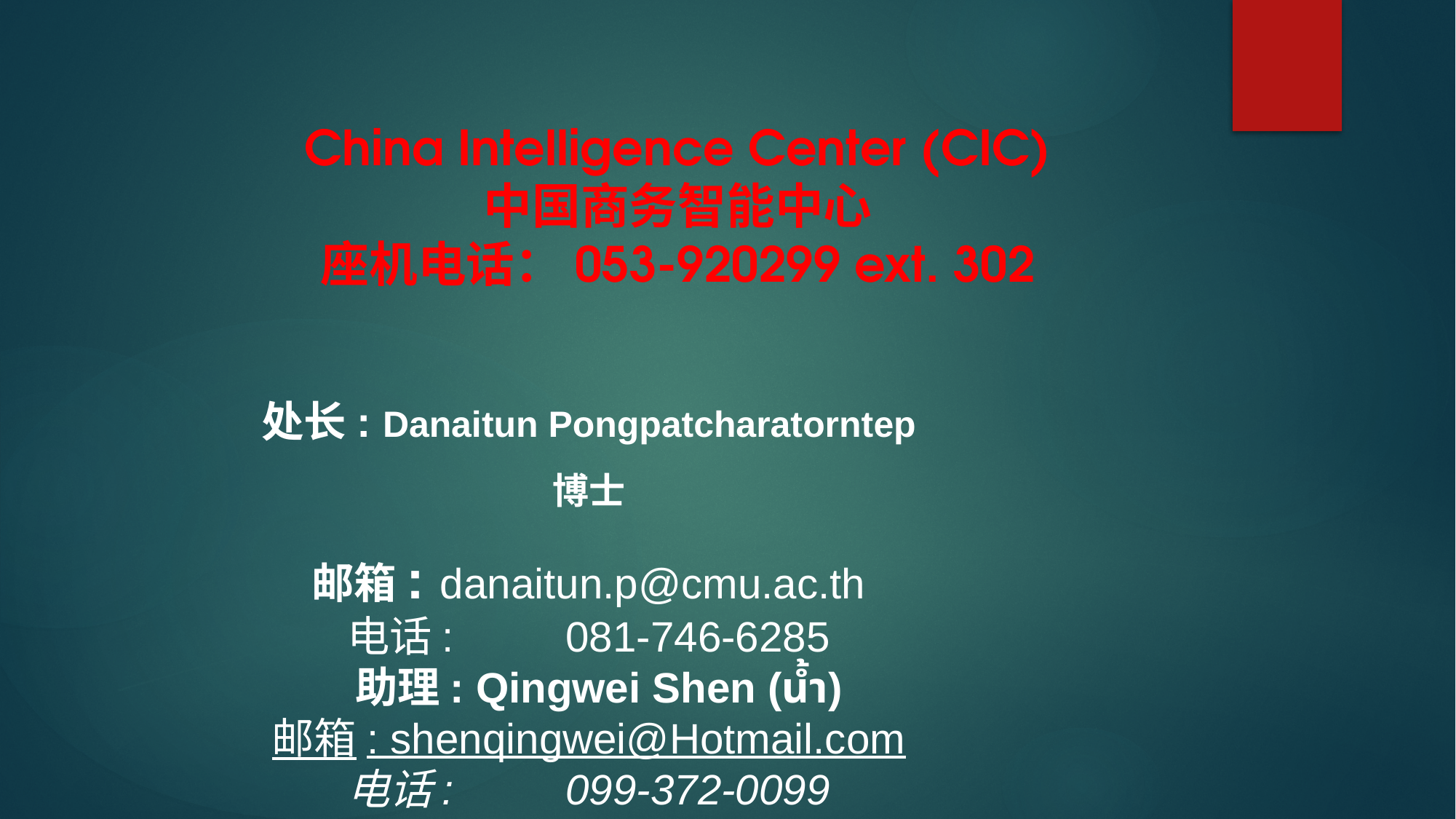

China Intelligence Center (CIC)
中国商务智能中心
座机电话：053-920299 ext. 302

处长: Danaitun Pongpatcharatorntep 博士
邮箱: danaitun.p@cmu.ac.th
电话: 	081-746-6285
 助理: Qingwei Shen (น้ำ)
邮箱: shenqingwei@Hotmail.com
电话: 	099-372-0099